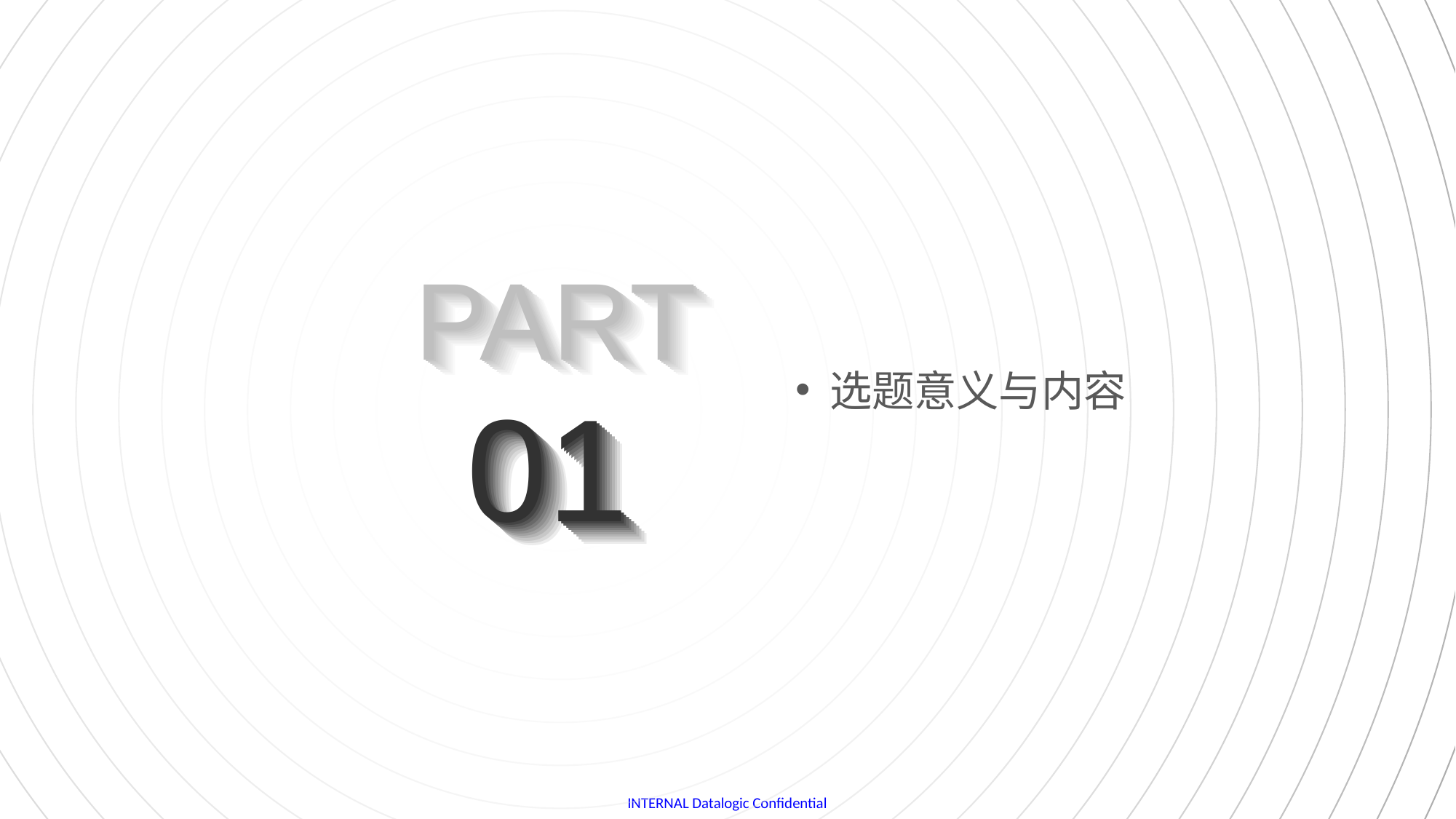

PART
PART
PART
PART
PART
PART
PART
PART
PART
PART
PART
PART
选题意义与内容
01
01
01
01
01
01
01
01
01
01
01
01